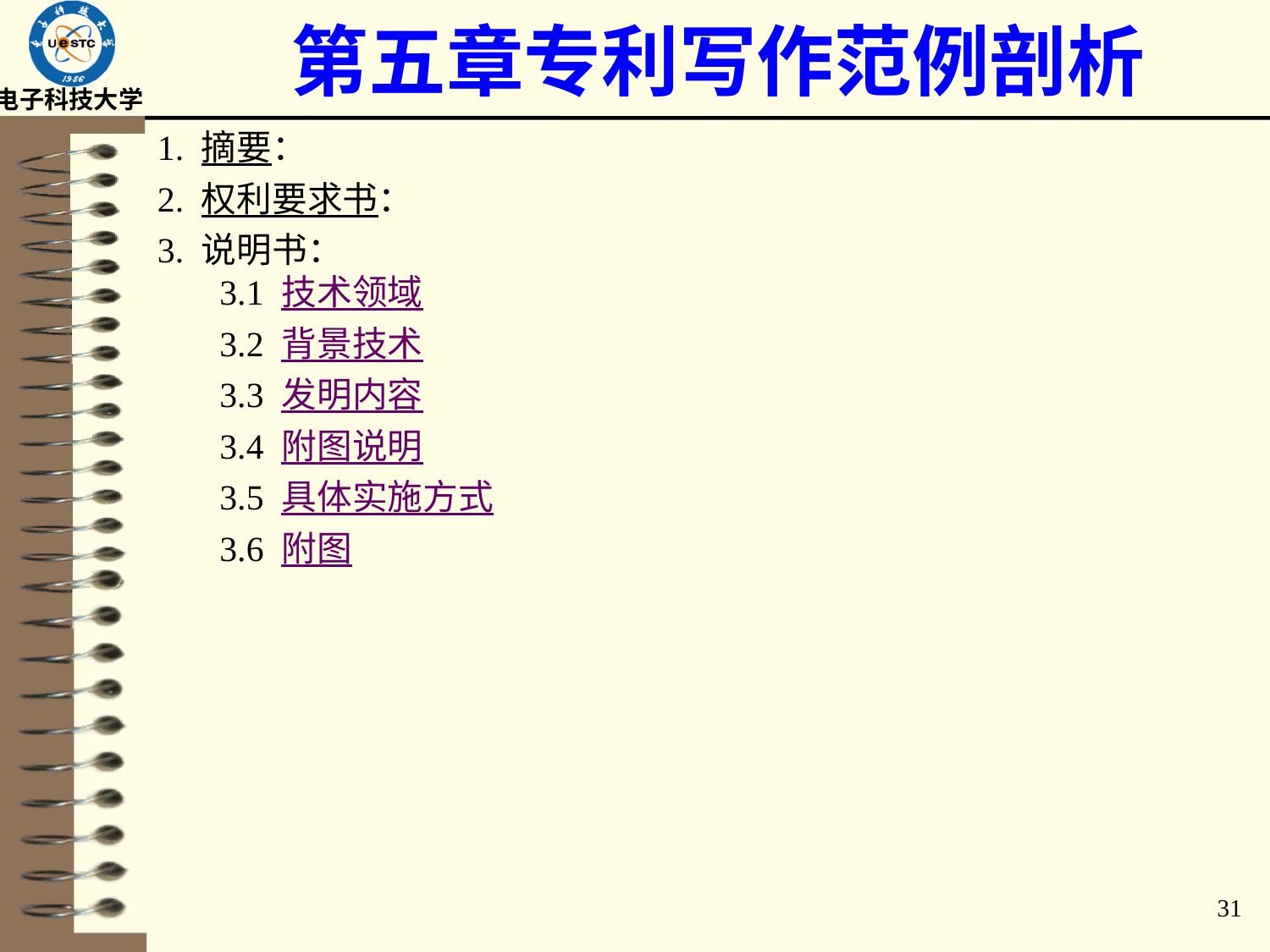

# 第五章专利写作范例剖析
1. 摘要：
2. 权利要求书：
3. 说明书：
       3.1 技术领域
       3.2 背景技术
       3.3 发明内容
       3.4 附图说明
       3.5 具体实施方式
       3.6 附图

31